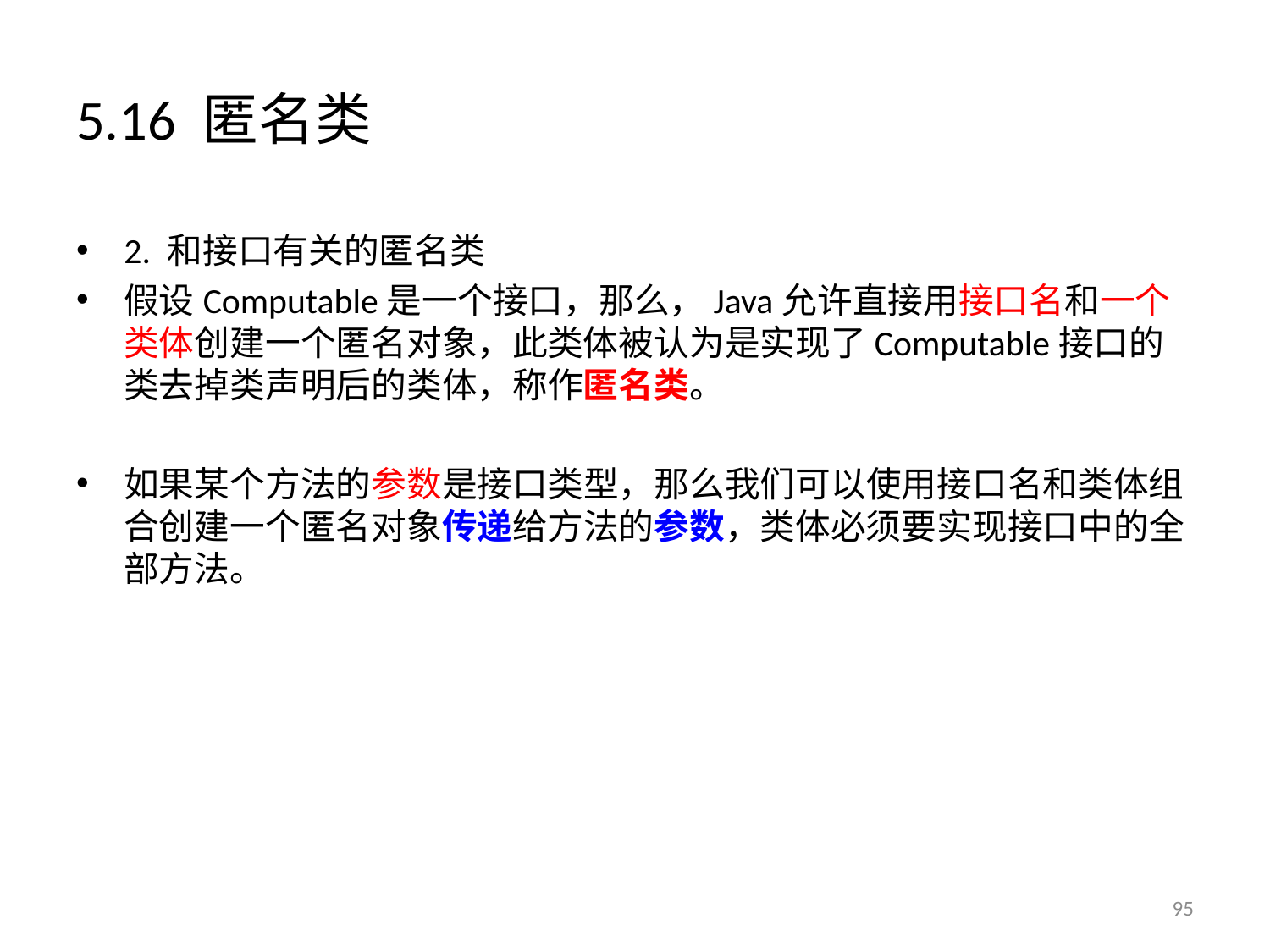

# 5.16 匿名类
2. 和接口有关的匿名类
假设Computable是一个接口，那么，Java允许直接用接口名和一个类体创建一个匿名对象，此类体被认为是实现了Computable接口的类去掉类声明后的类体，称作匿名类。

如果某个方法的参数是接口类型，那么我们可以使用接口名和类体组合创建一个匿名对象传递给方法的参数，类体必须要实现接口中的全部方法。

95